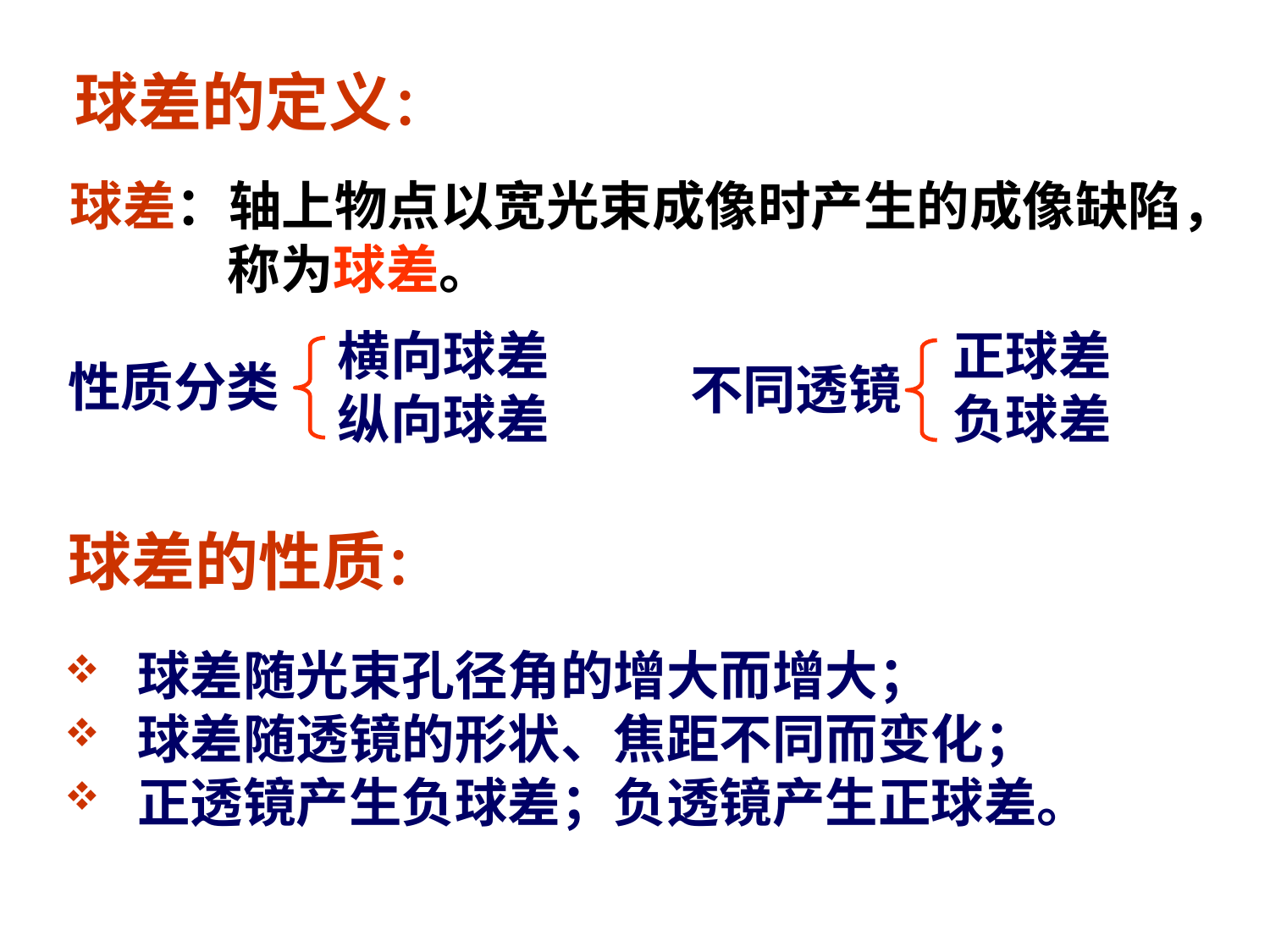

球差的定义：
球差：轴上物点以宽光束成像时产生的成像缺陷，
            称为球差。
横向球差
纵向球差

性质分类
正球差
负球差

不同透镜
球差的性质：
  球差随光束孔径角的增大而增大；
  球差随透镜的形状、焦距不同而变化；
  正透镜产生负球差；负透镜产生正球差。